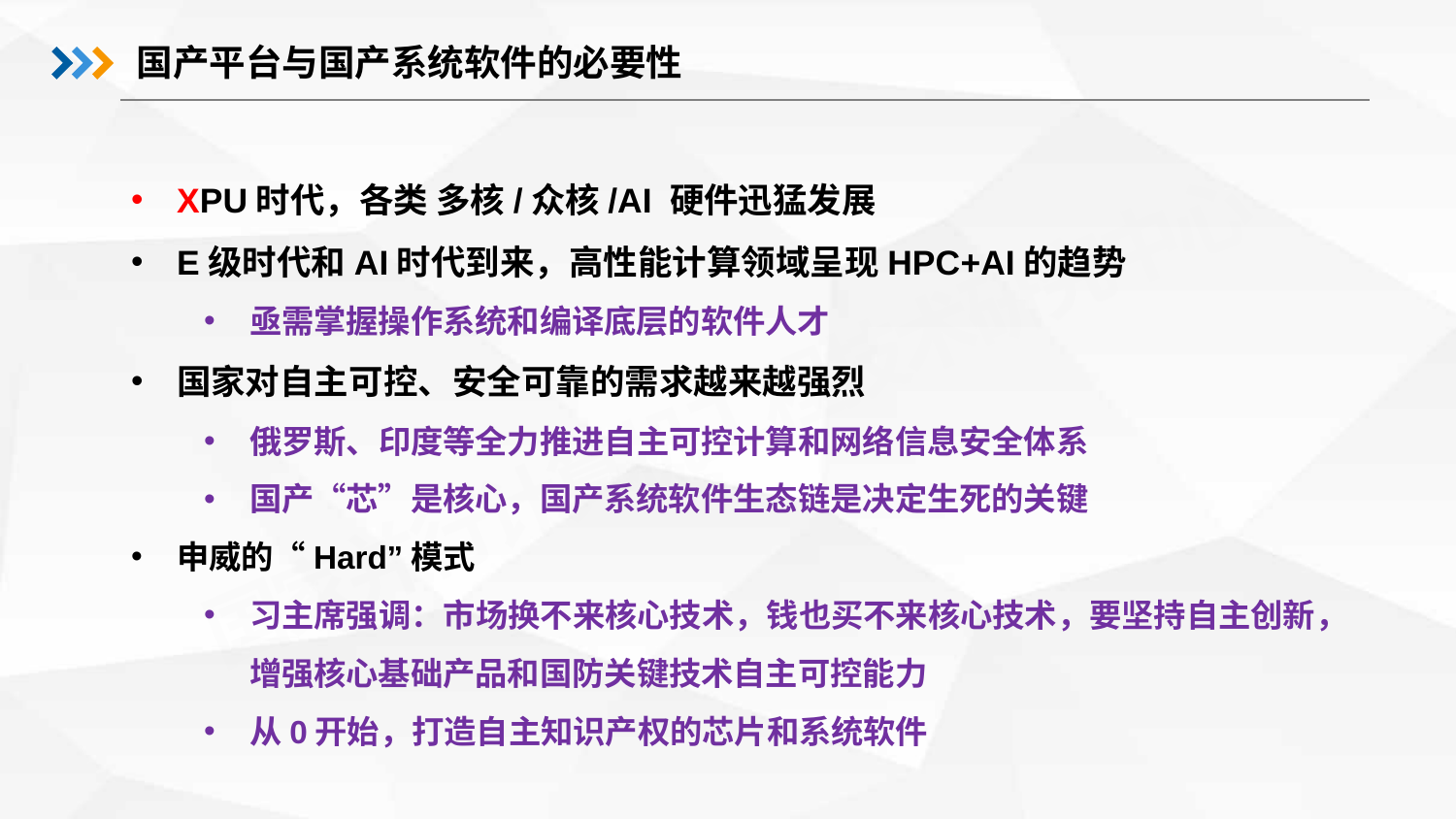

国产平台与国产系统软件的必要性
XPU时代，各类 多核/众核/AI 硬件迅猛发展
E级时代和AI时代到来，高性能计算领域呈现HPC+AI的趋势
亟需掌握操作系统和编译底层的软件人才
国家对自主可控、安全可靠的需求越来越强烈
俄罗斯、印度等全力推进自主可控计算和网络信息安全体系
国产“芯”是核心，国产系统软件生态链是决定生死的关键
申威的“Hard”模式
习主席强调：市场换不来核心技术，钱也买不来核心技术，要坚持自主创新，增强核心基础产品和国防关键技术自主可控能力
从0开始，打造自主知识产权的芯片和系统软件